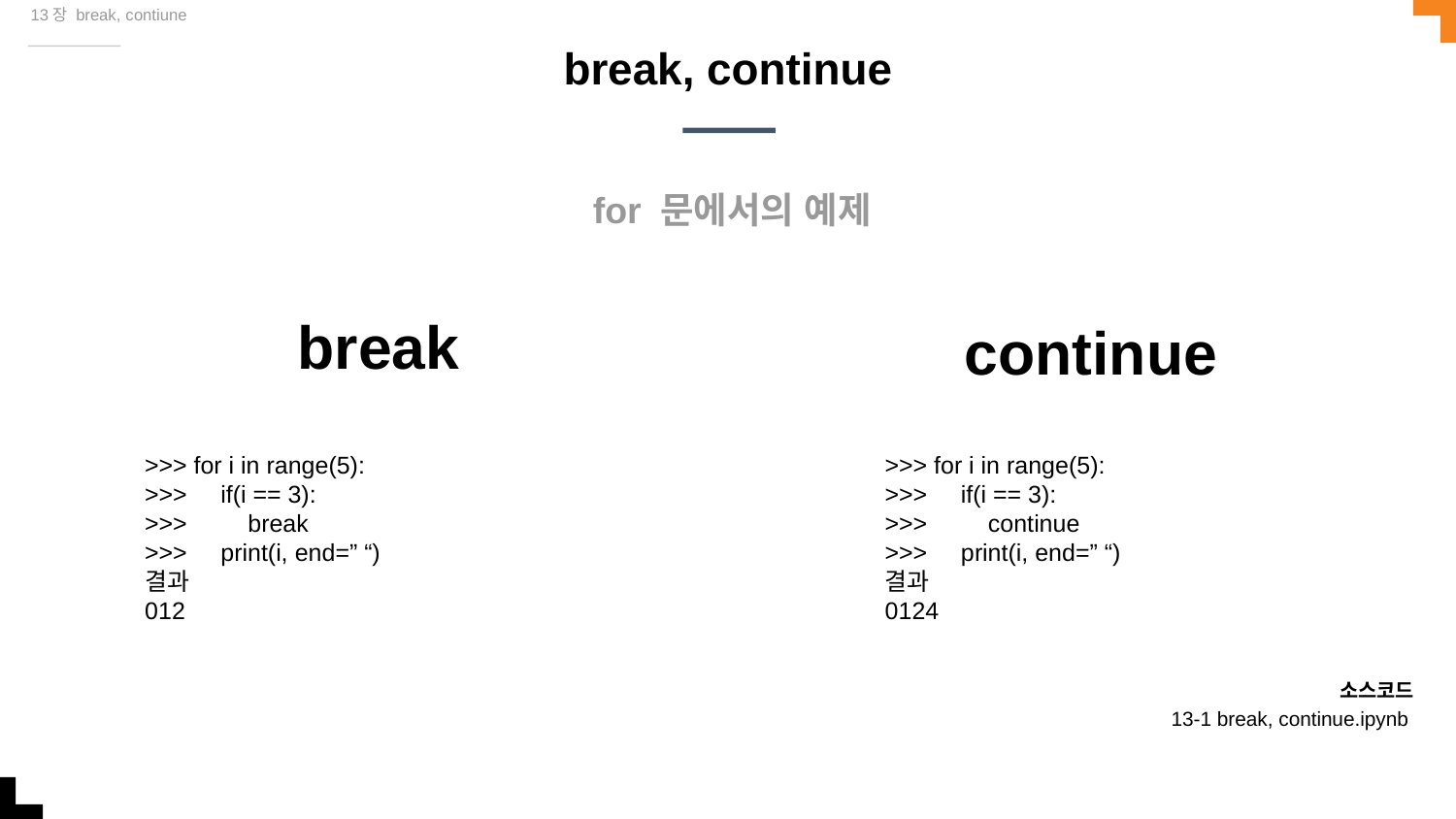

13장 break, contiune
# break, continue
for 문에서의 예제
break
continue
>>> for i in range(5):
>>>     if(i == 3):
>>>         break
>>>     print(i, end=” “)
결과
012
>>> for i in range(5):
>>>     if(i == 3):
>>>         continue
>>>     print(i, end=” “)
결과
0124
소스코드
13-1 break, continue.ipynb